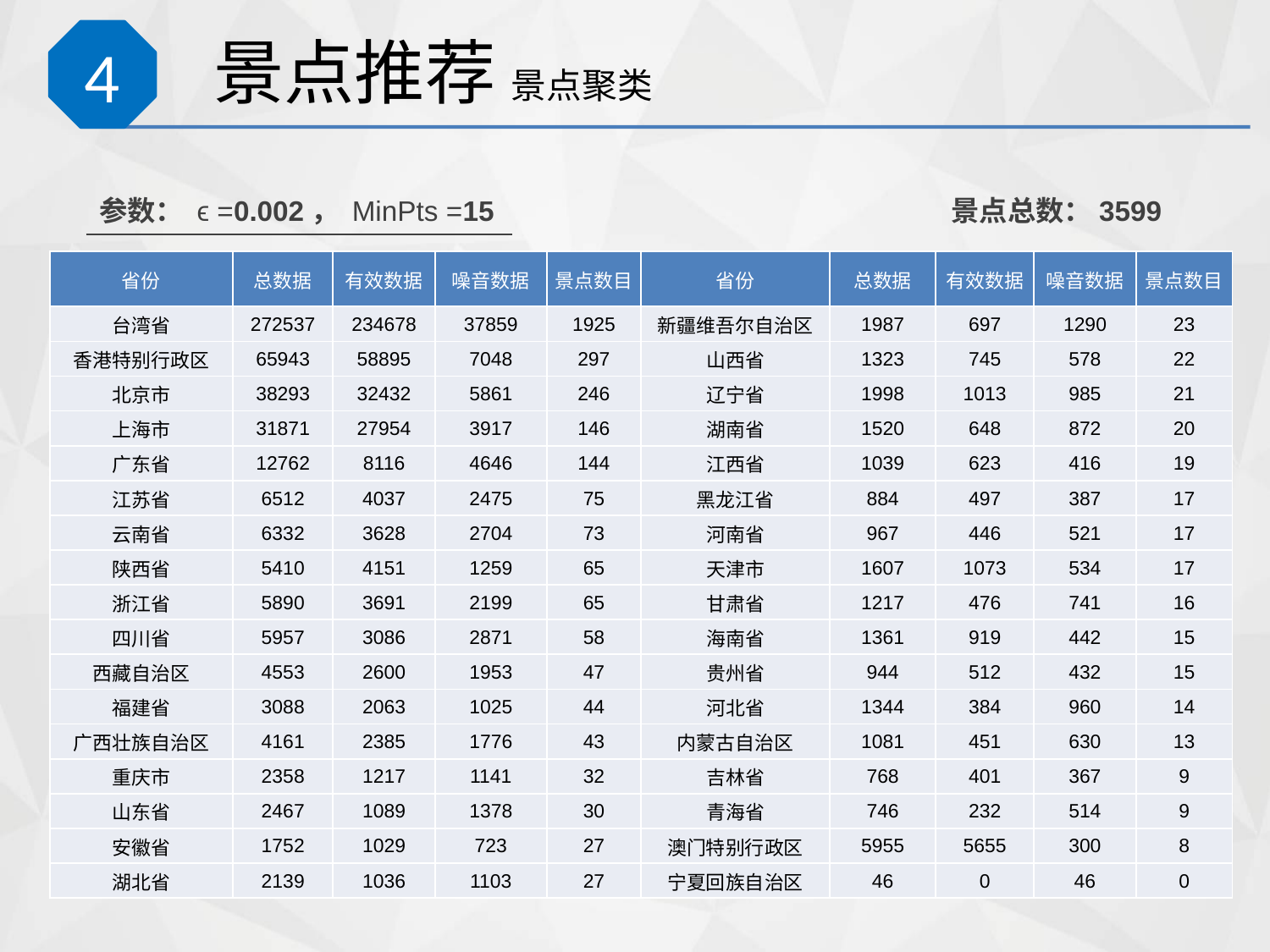

#
景点推荐 景点聚类
4
景点总数：3599
参数： ϵ =0.002， MinPts =15
| 省份 | 总数据 | 有效数据 | 噪音数据 | 景点数目 | 省份 | 总数据 | 有效数据 | 噪音数据 | 景点数目 |
| --- | --- | --- | --- | --- | --- | --- | --- | --- | --- |
| 台湾省 | 272537 | 234678 | 37859 | 1925 | 新疆维吾尔自治区 | 1987 | 697 | 1290 | 23 |
| 香港特别行政区 | 65943 | 58895 | 7048 | 297 | 山西省 | 1323 | 745 | 578 | 22 |
| 北京市 | 38293 | 32432 | 5861 | 246 | 辽宁省 | 1998 | 1013 | 985 | 21 |
| 上海市 | 31871 | 27954 | 3917 | 146 | 湖南省 | 1520 | 648 | 872 | 20 |
| 广东省 | 12762 | 8116 | 4646 | 144 | 江西省 | 1039 | 623 | 416 | 19 |
| 江苏省 | 6512 | 4037 | 2475 | 75 | 黑龙江省 | 884 | 497 | 387 | 17 |
| 云南省 | 6332 | 3628 | 2704 | 73 | 河南省 | 967 | 446 | 521 | 17 |
| 陕西省 | 5410 | 4151 | 1259 | 65 | 天津市 | 1607 | 1073 | 534 | 17 |
| 浙江省 | 5890 | 3691 | 2199 | 65 | 甘肃省 | 1217 | 476 | 741 | 16 |
| 四川省 | 5957 | 3086 | 2871 | 58 | 海南省 | 1361 | 919 | 442 | 15 |
| 西藏自治区 | 4553 | 2600 | 1953 | 47 | 贵州省 | 944 | 512 | 432 | 15 |
| 福建省 | 3088 | 2063 | 1025 | 44 | 河北省 | 1344 | 384 | 960 | 14 |
| 广西壮族自治区 | 4161 | 2385 | 1776 | 43 | 内蒙古自治区 | 1081 | 451 | 630 | 13 |
| 重庆市 | 2358 | 1217 | 1141 | 32 | 吉林省 | 768 | 401 | 367 | 9 |
| 山东省 | 2467 | 1089 | 1378 | 30 | 青海省 | 746 | 232 | 514 | 9 |
| 安徽省 | 1752 | 1029 | 723 | 27 | 澳门特别行政区 | 5955 | 5655 | 300 | 8 |
| 湖北省 | 2139 | 1036 | 1103 | 27 | 宁夏回族自治区 | 46 | 0 | 46 | 0 |